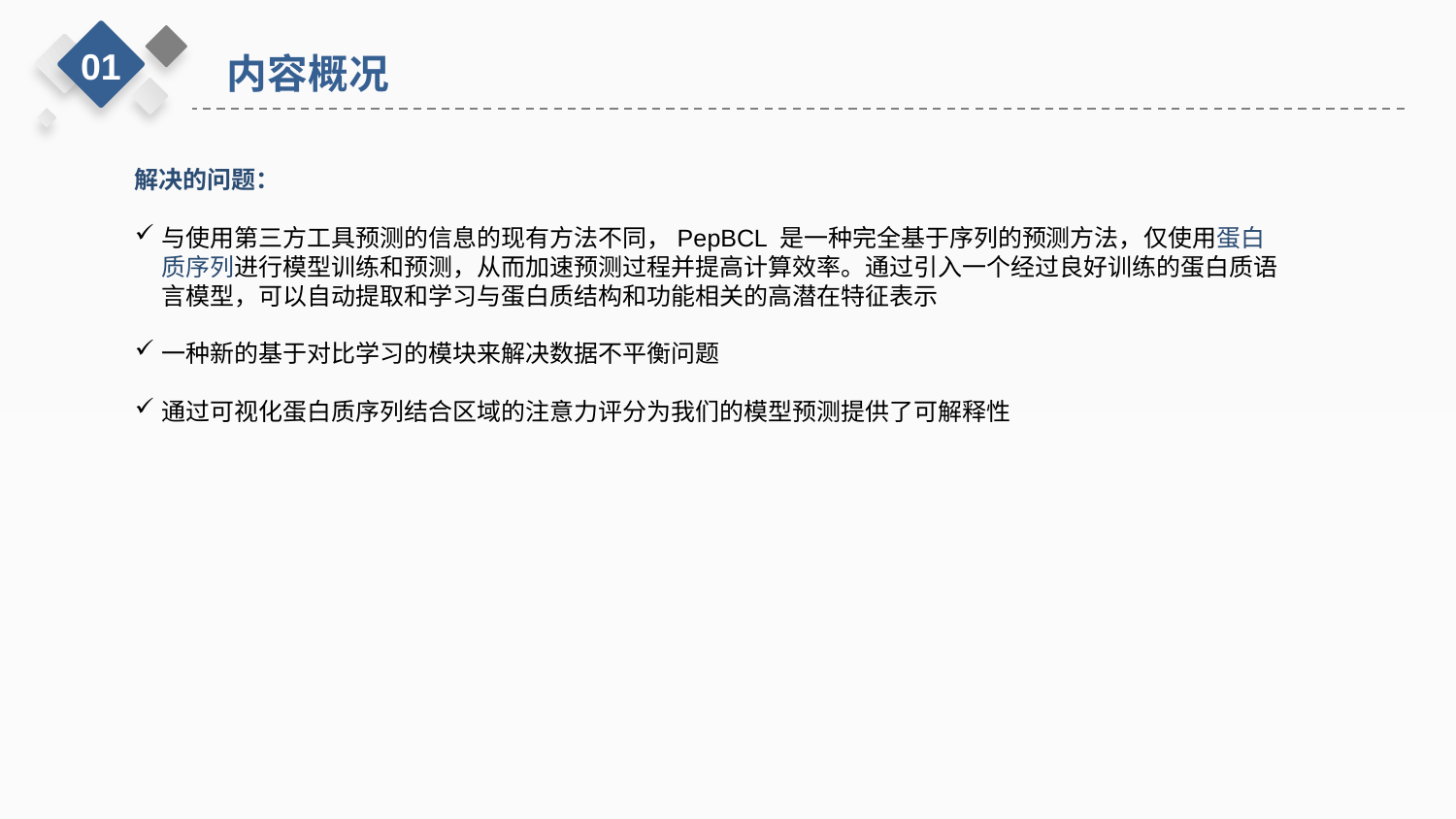

01

内容概况
解决的问题：

与使用第三方工具预测的信息的现有方法不同，PepBCL 是一种完全基于序列的预测方法，仅使用蛋白质序列进行模型训练和预测，从而加速预测过程并提高计算效率。通过引入一个经过良好训练的蛋白质语言模型，可以自动提取和学习与蛋白质结构和功能相关的高潜在特征表示

一种新的基于对比学习的模块来解决数据不平衡问题

通过可视化蛋白质序列结合区域的注意力评分为我们的模型预测提供了可解释性